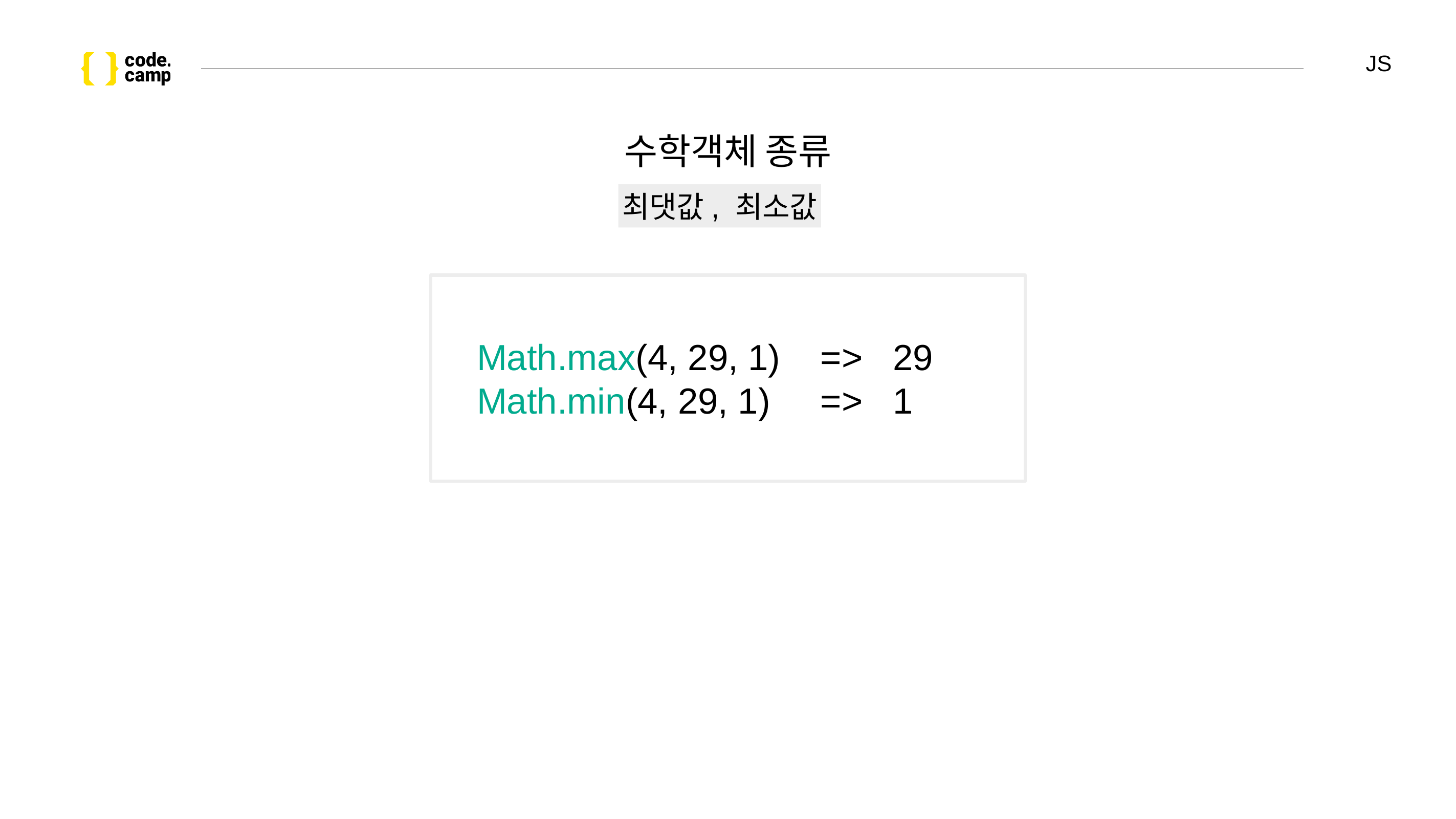

# JS

수학객체 종류
최댓값, 최소값

Math.max(4, 29, 1)    =>   29
Math.min(4, 29, 1)     =>   1